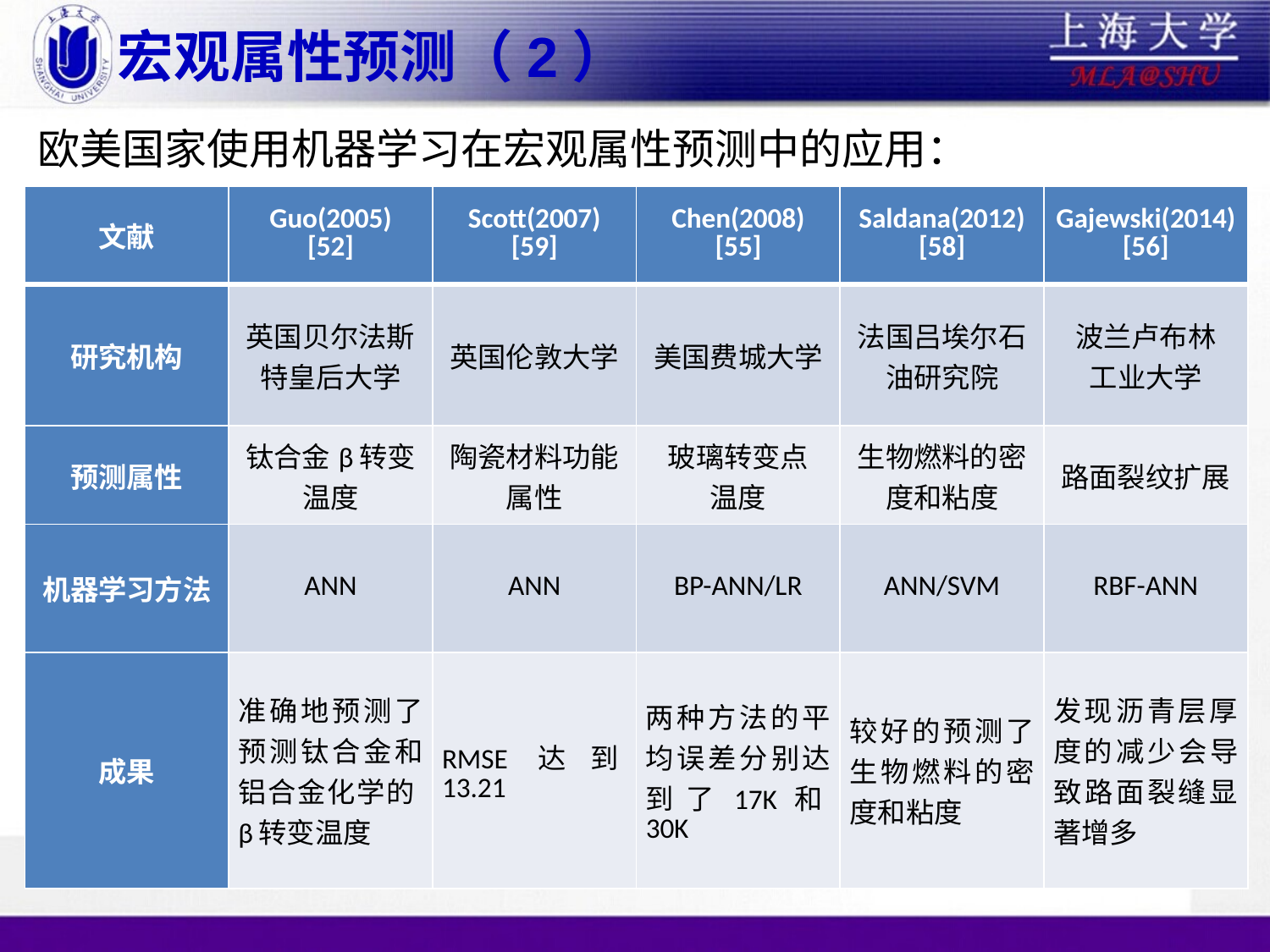

# 宏观属性预测（2）
欧美国家使用机器学习在宏观属性预测中的应用：
| 文献 | Guo(2005) [52] | Scott(2007) [59] | Chen(2008) [55] | Saldana(2012) [58] | Gajewski(2014)[56] |
| --- | --- | --- | --- | --- | --- |
| 研究机构 | 英国贝尔法斯特皇后大学 | 英国伦敦大学 | 美国费城大学 | 法国吕埃尔石油研究院 | 波兰卢布林 工业大学 |
| 预测属性 | 钛合金β转变温度 | 陶瓷材料功能属性 | 玻璃转变点 温度 | 生物燃料的密度和粘度 | 路面裂纹扩展 |
| 机器学习方法 | ANN | ANN | BP-ANN/LR | ANN/SVM | RBF-ANN |
| 成果 | 准确地预测了预测钛合金和铝合金化学的β转变温度 | RMSE达到13.21 | 两种方法的平均误差分别达到了17K和30K | 较好的预测了生物燃料的密度和粘度 | 发现沥青层厚度的减少会导致路面裂缝显著增多 |